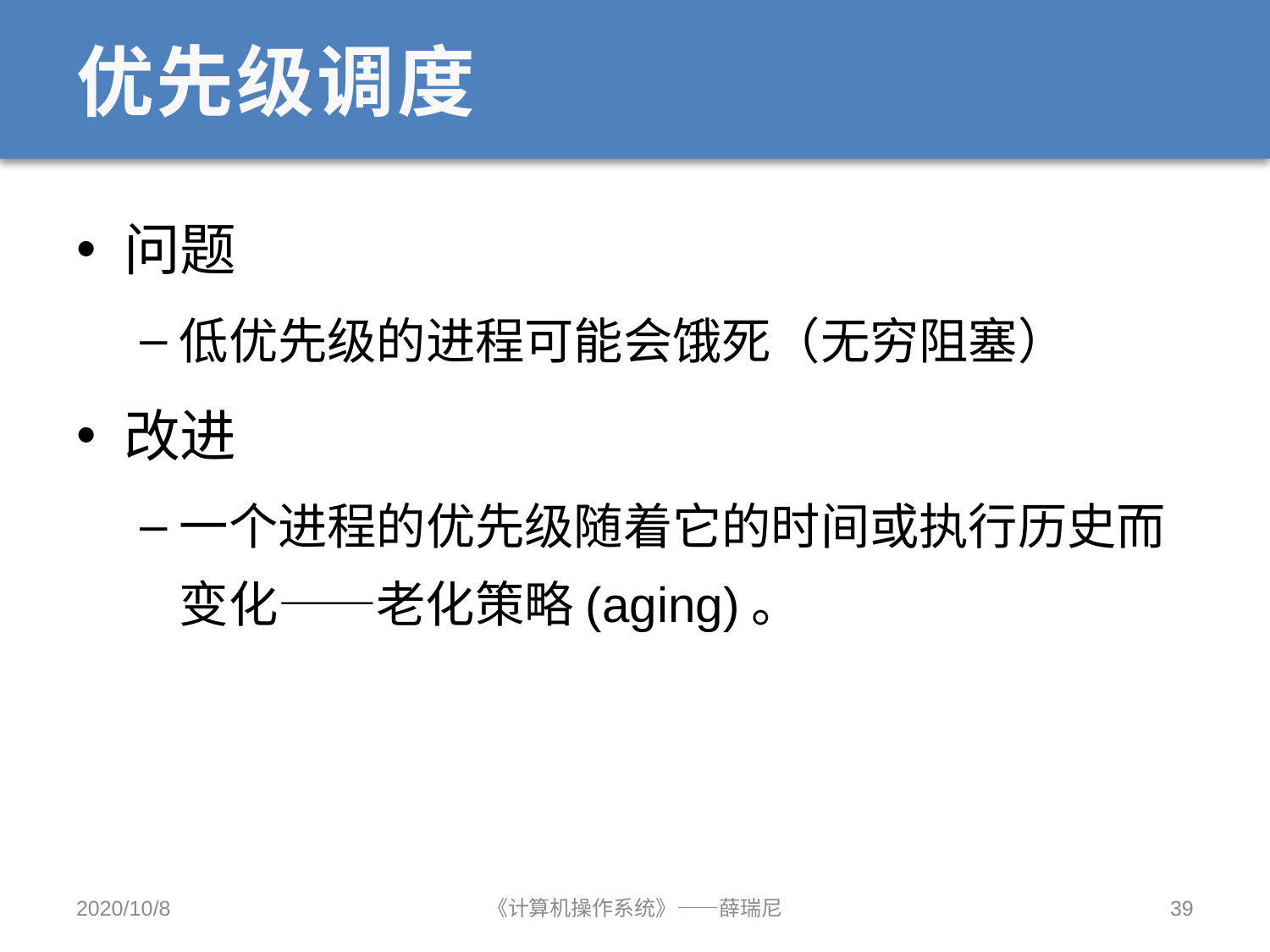

# 优先级调度
问题
低优先级的进程可能会饿死（无穷阻塞）
改进
一个进程的优先级随着它的时间或执行历史而变化——老化策略(aging)。
2020/10/8
《计算机操作系统》——薛瑞尼
39